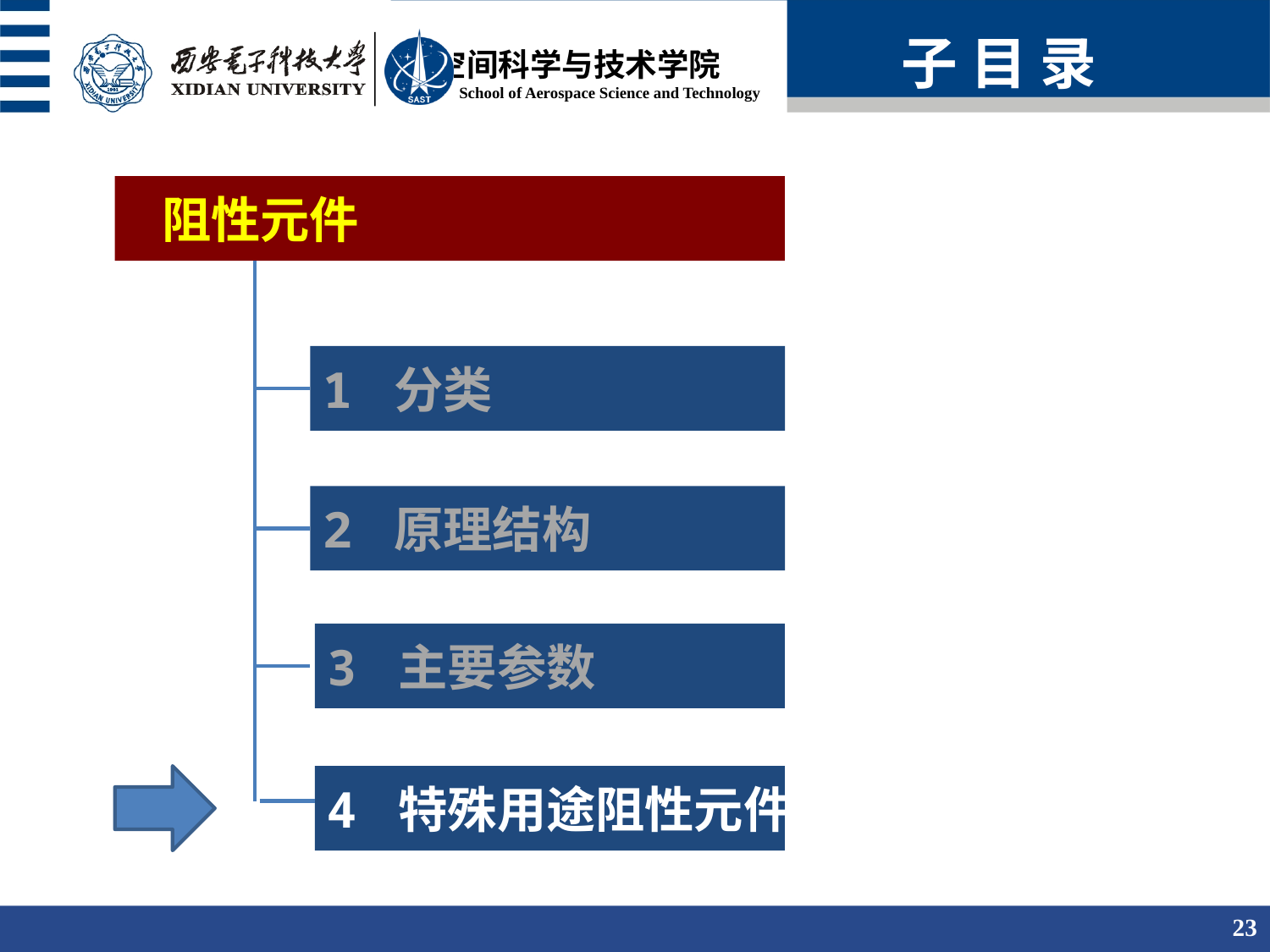

子 目 录
  阻性元件
1 分类
2 原理结构
3 主要参数

4 特殊用途阻性元件